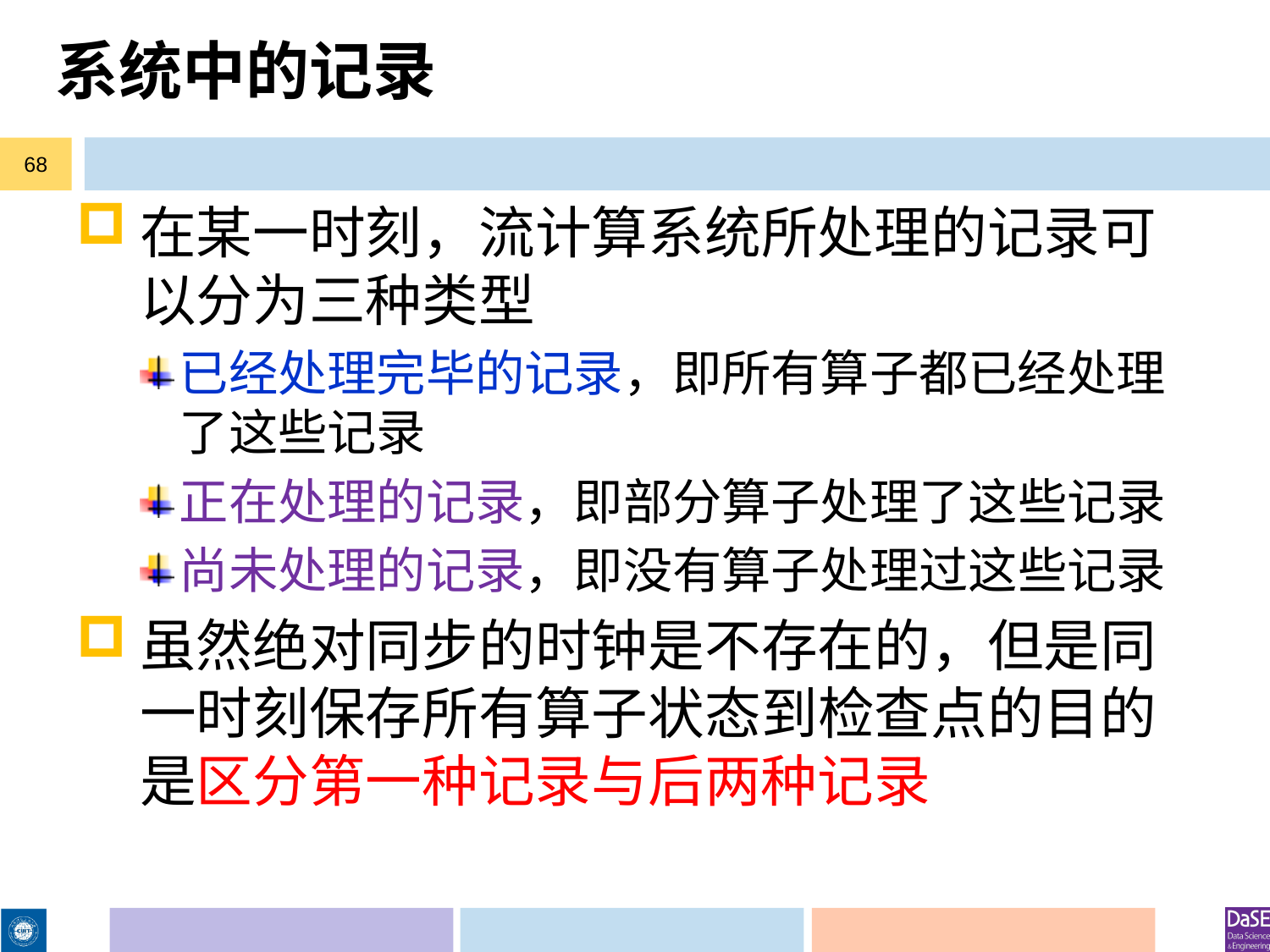

# 系统中的记录
68
在某一时刻，流计算系统所处理的记录可以分为三种类型
已经处理完毕的记录，即所有算子都已经处理了这些记录
正在处理的记录，即部分算子处理了这些记录
尚未处理的记录，即没有算子处理过这些记录
虽然绝对同步的时钟是不存在的，但是同一时刻保存所有算子状态到检查点的目的是区分第一种记录与后两种记录